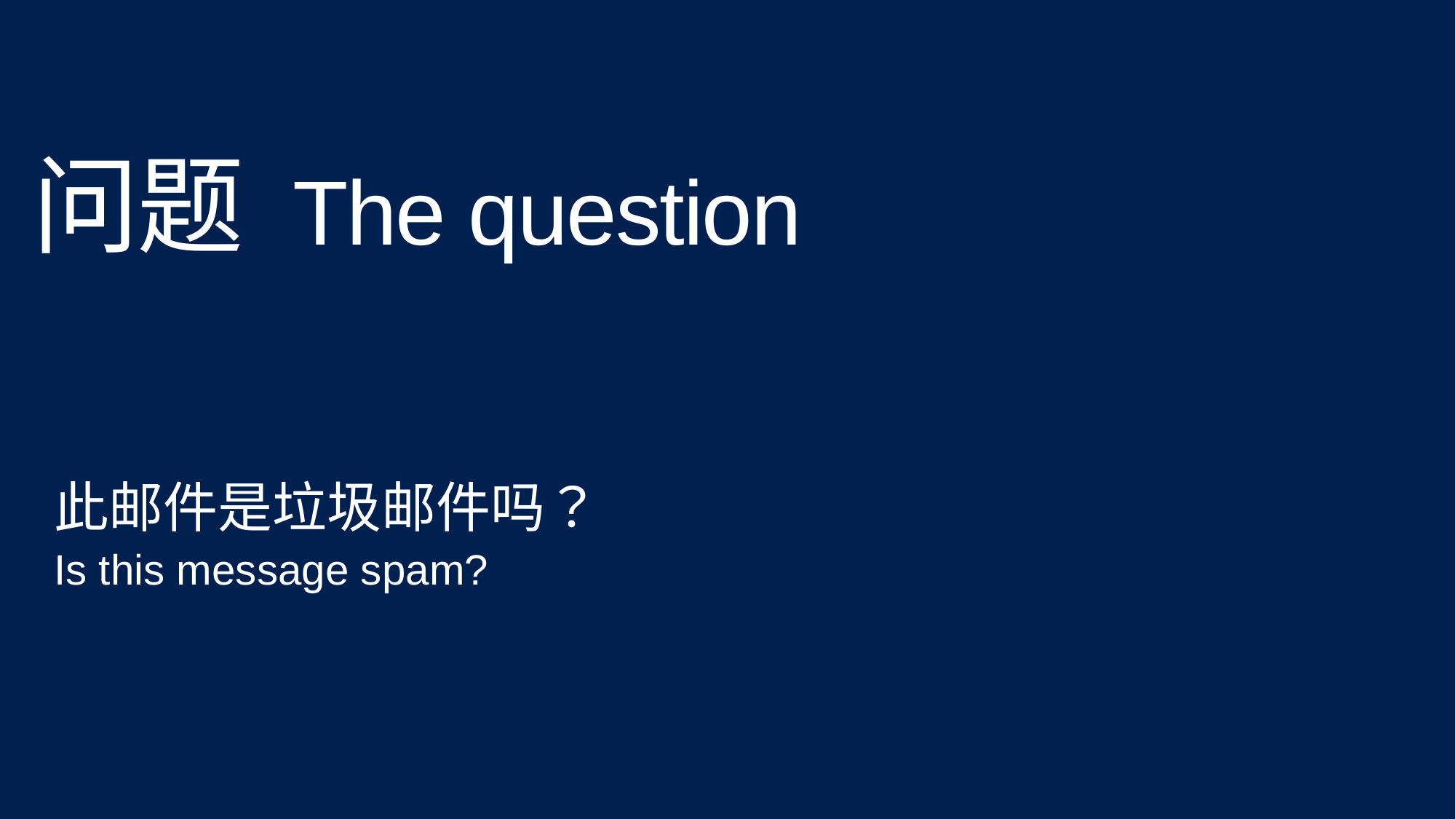

# 问题 The question
此邮件是垃圾邮件吗？
Is this message spam?